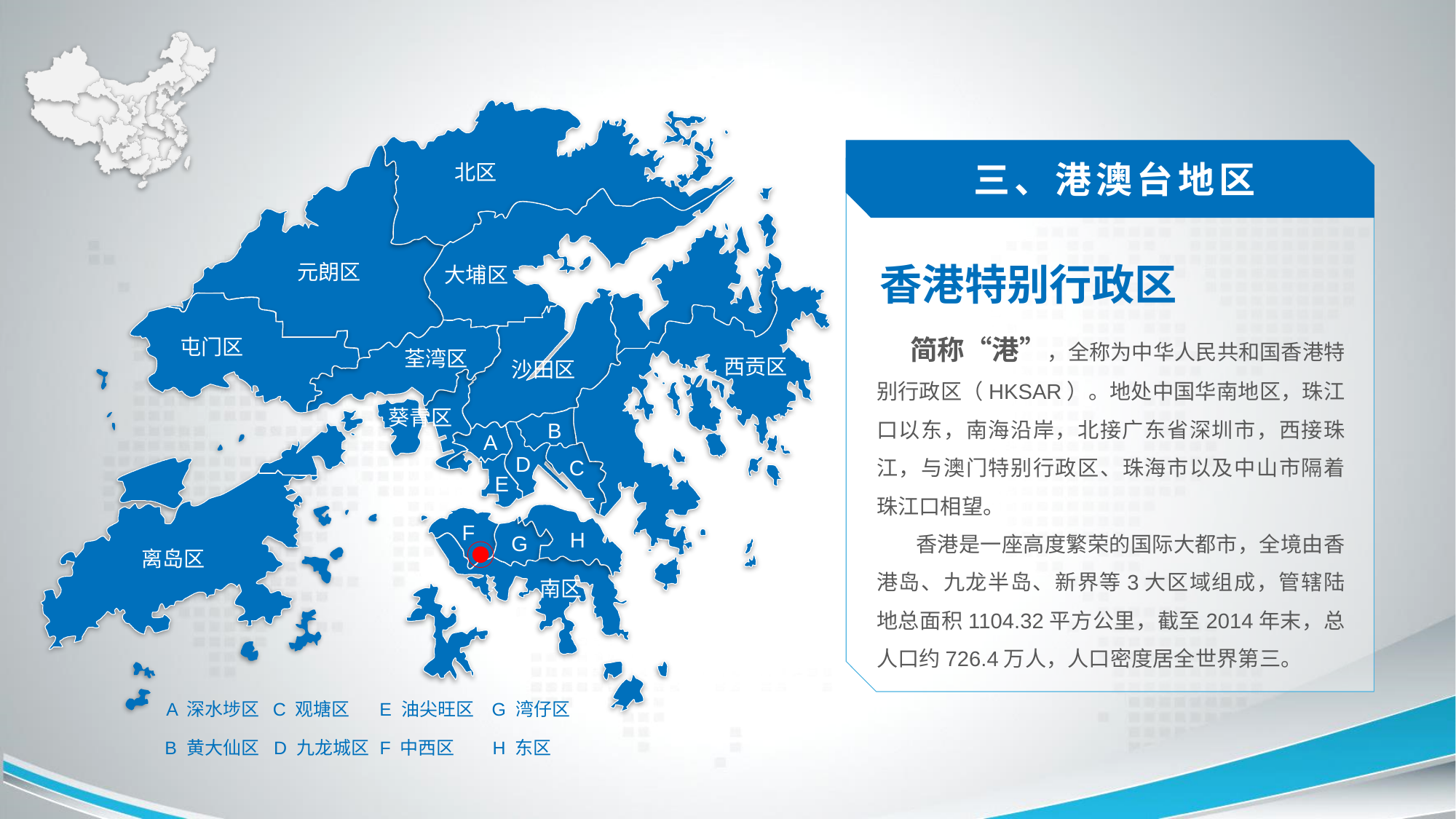

三、港澳台地区

北区
元朗区
大埔区
屯门区
荃湾区
西贡区
沙田区
葵青区
B
A
D
C
E
F
H
G
离岛区
南区
A 深水埗区
C 观塘区
E 油尖旺区
G 湾仔区
B 黄大仙区
D 九龙城区
F 中西区
H 东区

香港特别行政区

      简称“港”，全称为中华人民共和国香港特别行政区（HKSAR）。地处中国华南地区，珠江口以东，南海沿岸，北接广东省深圳市，西接珠江，与澳门特别行政区、珠海市以及中山市隔着珠江口相望。
       香港是一座高度繁荣的国际大都市，全境由香港岛、九龙半岛、新界等3大区域组成，管辖陆地总面积1104.32平方公里，截至2014年末，总人口约726.4万人，人口密度居全世界第三。